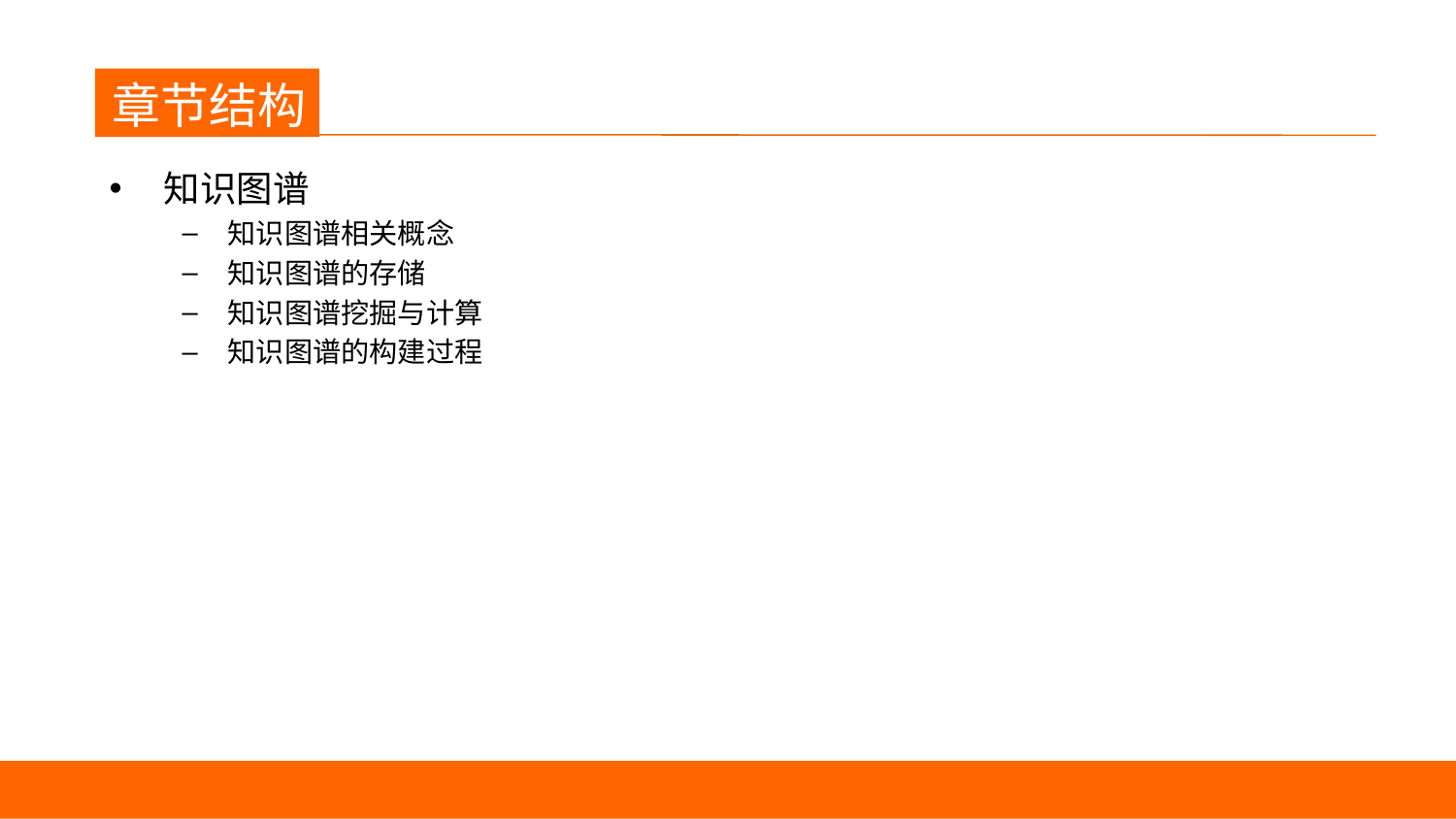

章节结构
知识图谱
知识图谱相关概念
知识图谱的存储
知识图谱挖掘与计算
知识图谱的构建过程